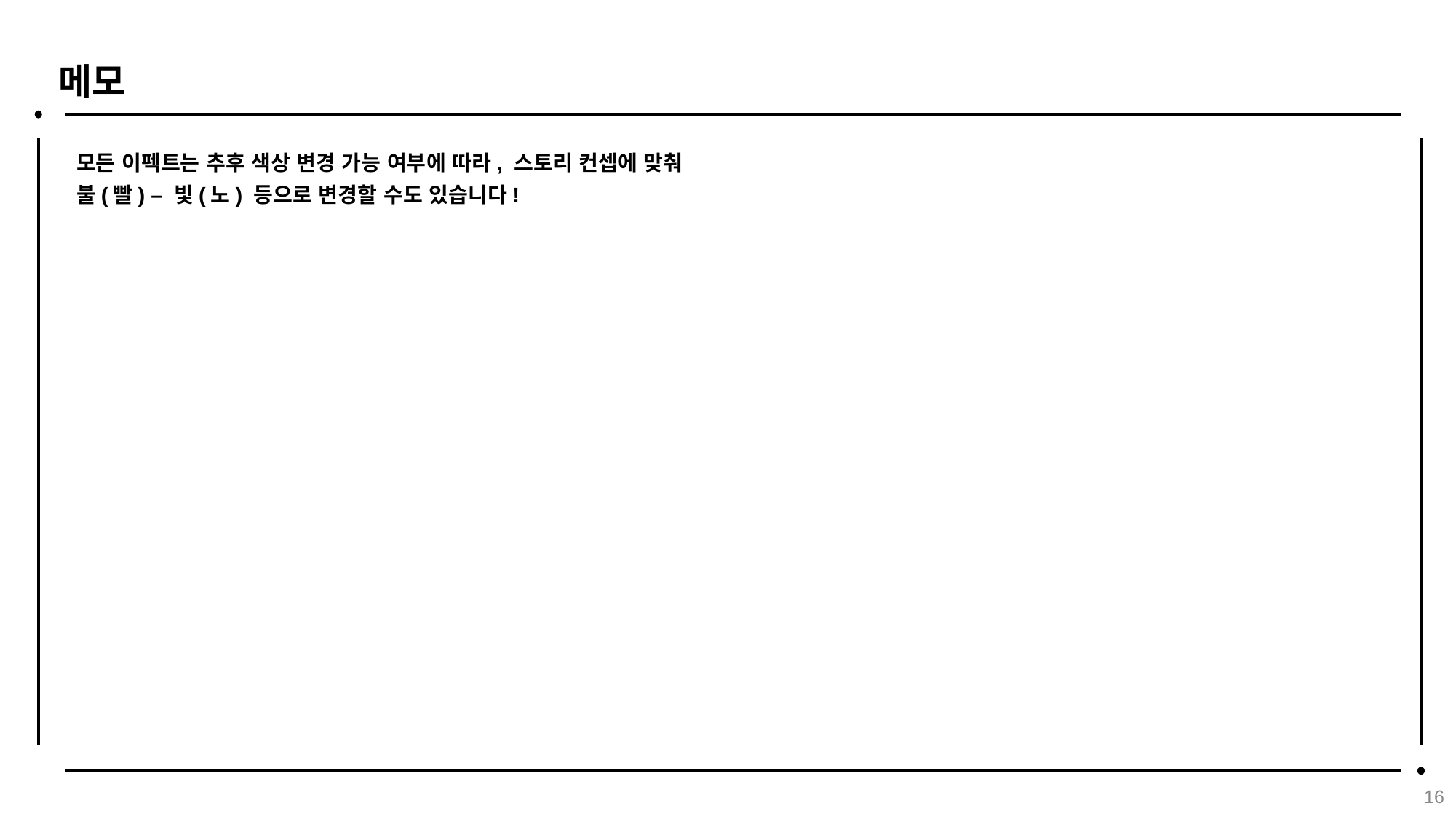

# 메모

모든 이펙트는 추후 색상 변경 가능 여부에 따라, 스토리 컨셉에 맞춰
불(빨) – 빛(노) 등으로 변경할 수도 있습니다!
16